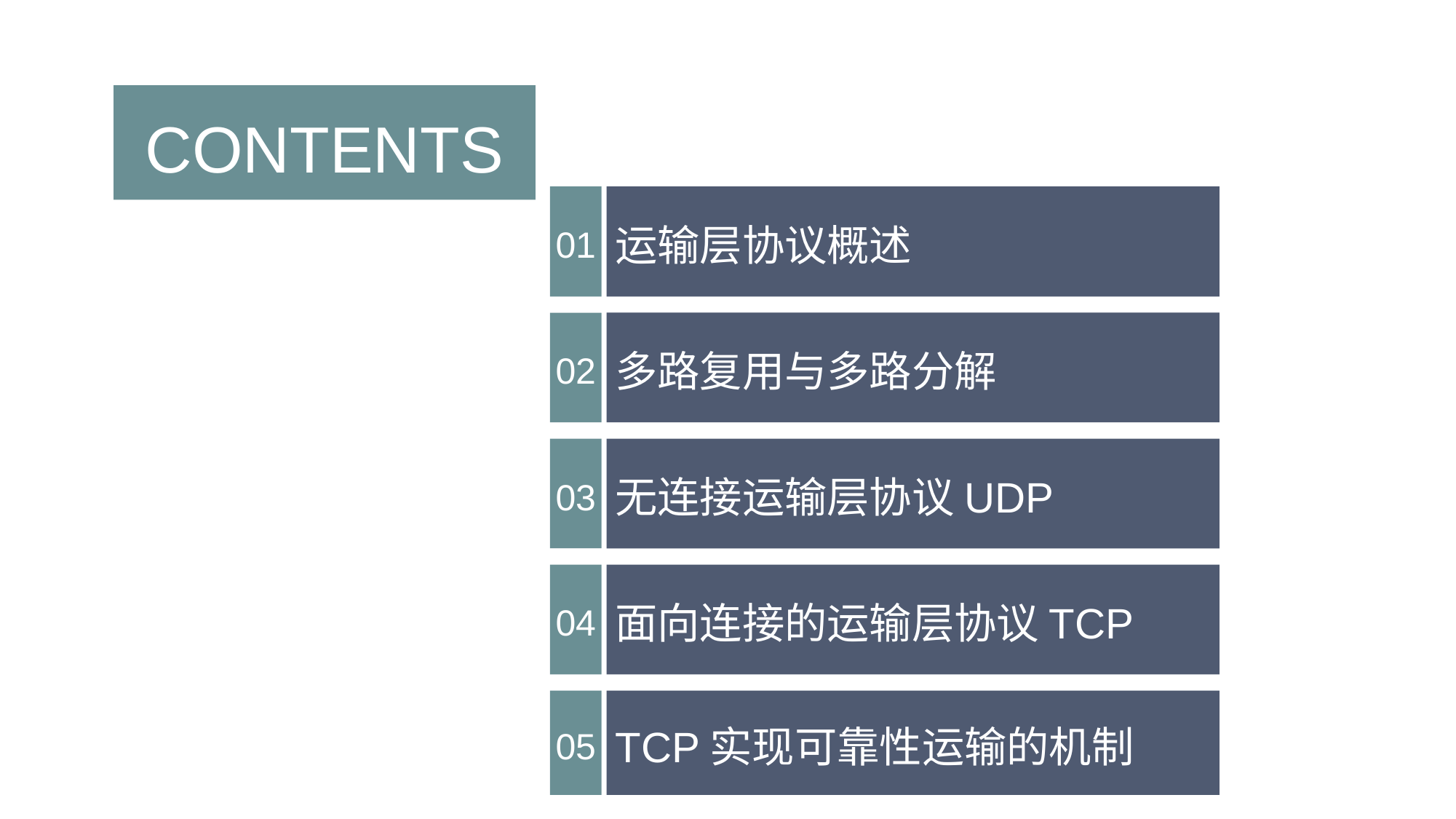

CONTENTS
运输层协议概述
01
02
多路复用与多路分解
无连接运输层协议UDP
03
面向连接的运输层协议TCP
04
05
TCP实现可靠性运输的机制